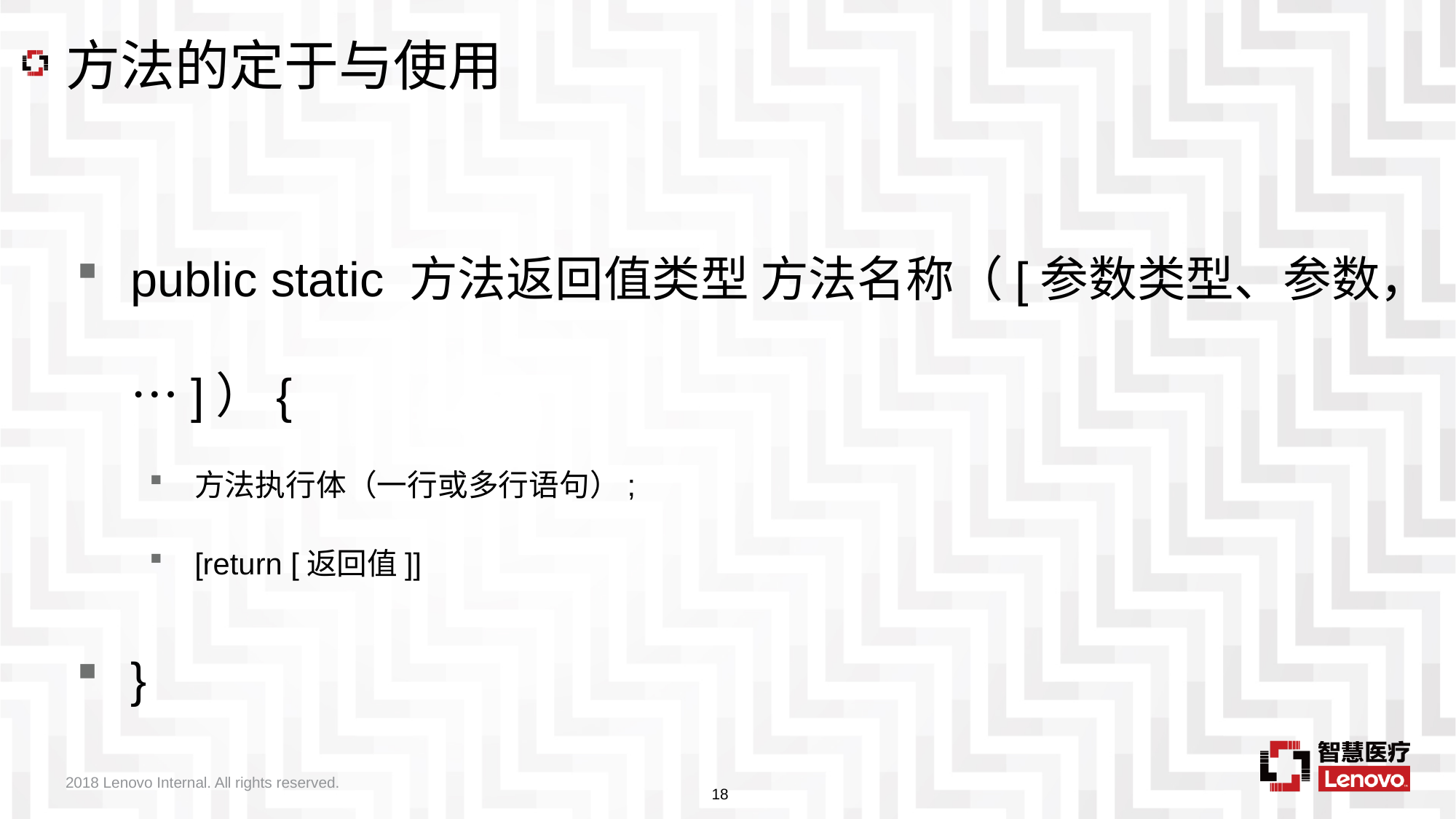

# 方法的定于与使用
public static 方法返回值类型 方法名称（[参数类型、参数，…]）{
方法执行体（一行或多行语句）;
[return [返回值]]
}
2018 Lenovo Internal. All rights reserved.